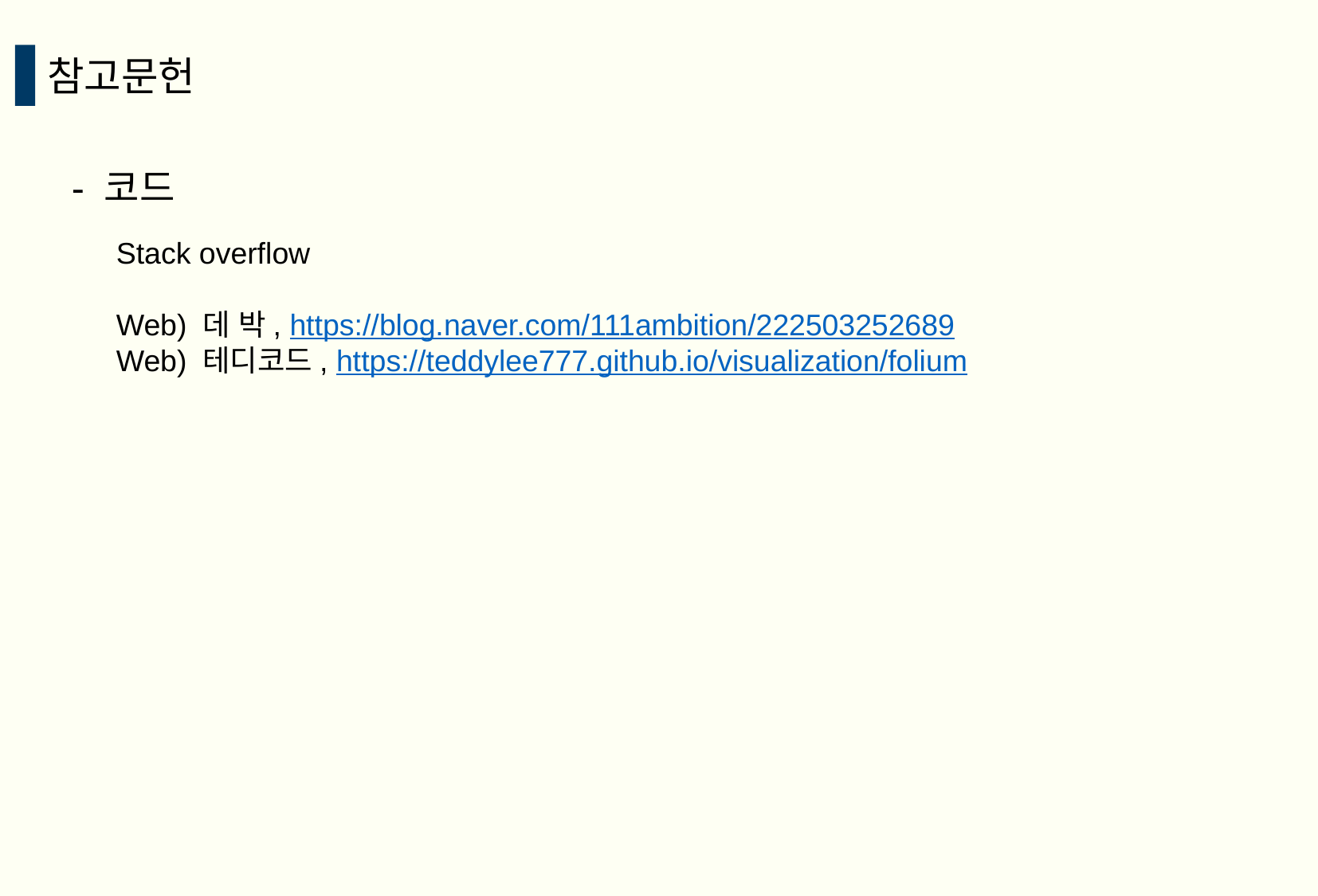

참고문헌
- 코드
Stack overflow

Web) 데 박, https://blog.naver.com/111ambition/222503252689
Web) 테디코드, https://teddylee777.github.io/visualization/folium